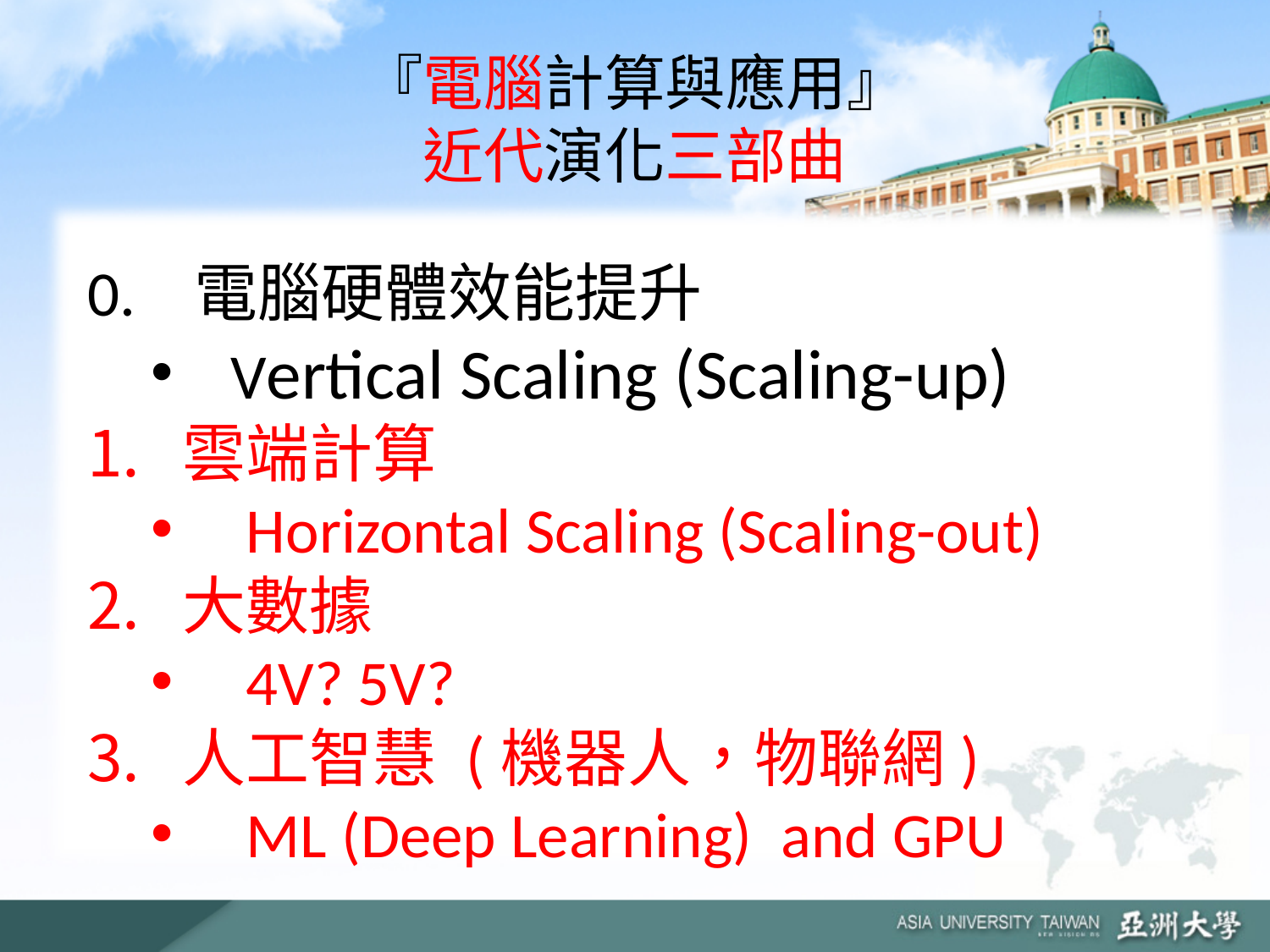

# 『電腦計算與應用』 近代演化三部曲
0.   電腦硬體效能提升
Vertical Scaling (Scaling-up)
雲端計算
Horizontal Scaling (Scaling-out)
大數據
4V? 5V?
人工智慧 (機器人，物聯網)
ML (Deep Learning)  and GPU